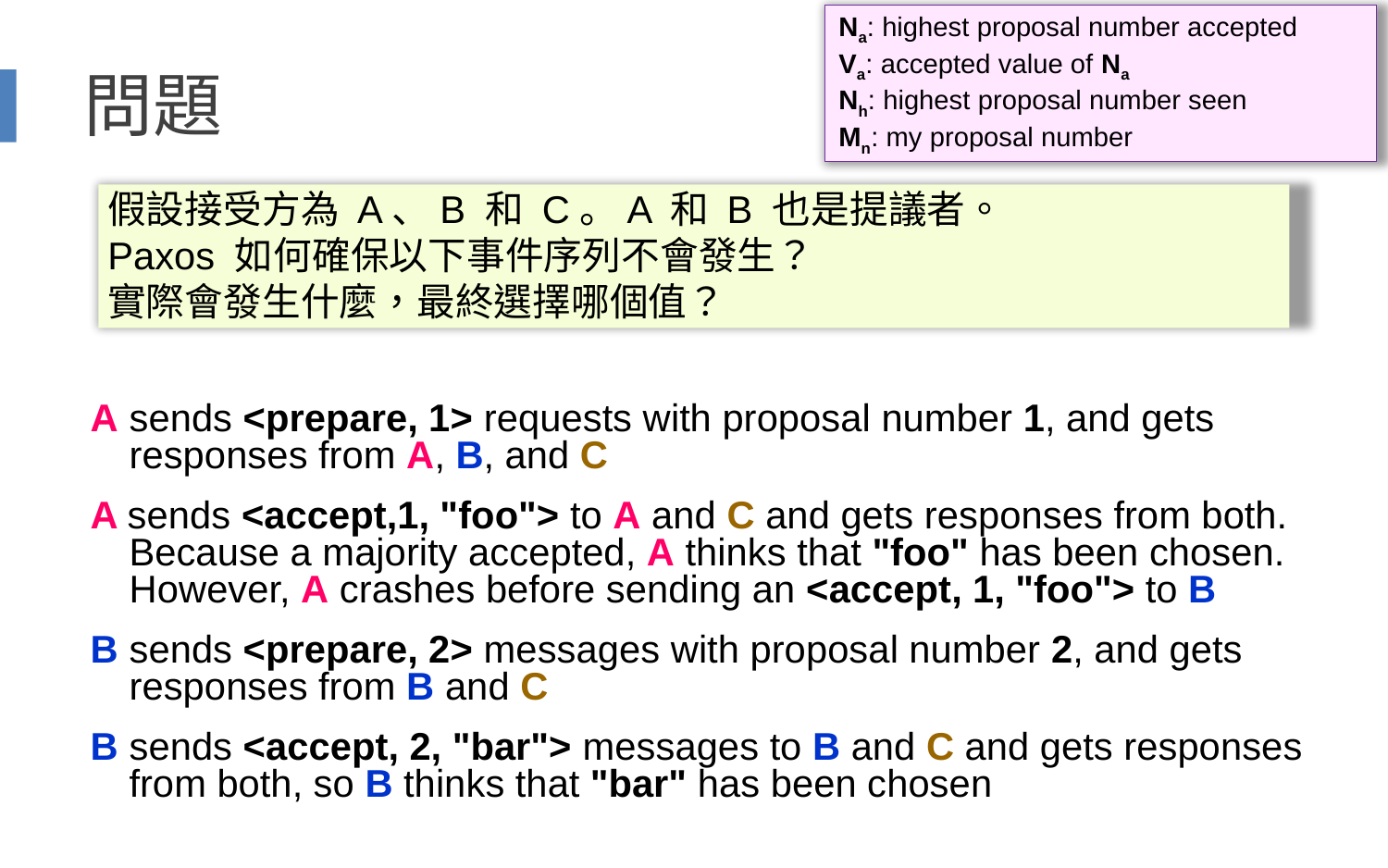

Na: highest proposal number accepted
Va: accepted value of Na
Nh: highest proposal number seen
Mn: my proposal number
# 問題
假設接受方為 A、B 和 C。A 和 B 也是提議者。
Paxos 如何確保以下事件序列不會發生？
實際會發生什麼，最終選擇哪個值？
A sends <prepare, 1> requests with proposal number 1, and gets responses from A, B, and C
A sends <accept,1, "foo"> to A and C and gets responses from both. Because a majority accepted, A thinks that "foo" has been chosen. However, A crashes before sending an <accept, 1, "foo"> to B
B sends <prepare, 2> messages with proposal number 2, and gets responses from B and C
B sends <accept, 2, "bar"> messages to B and C and gets responses from both, so B thinks that "bar" has been chosen